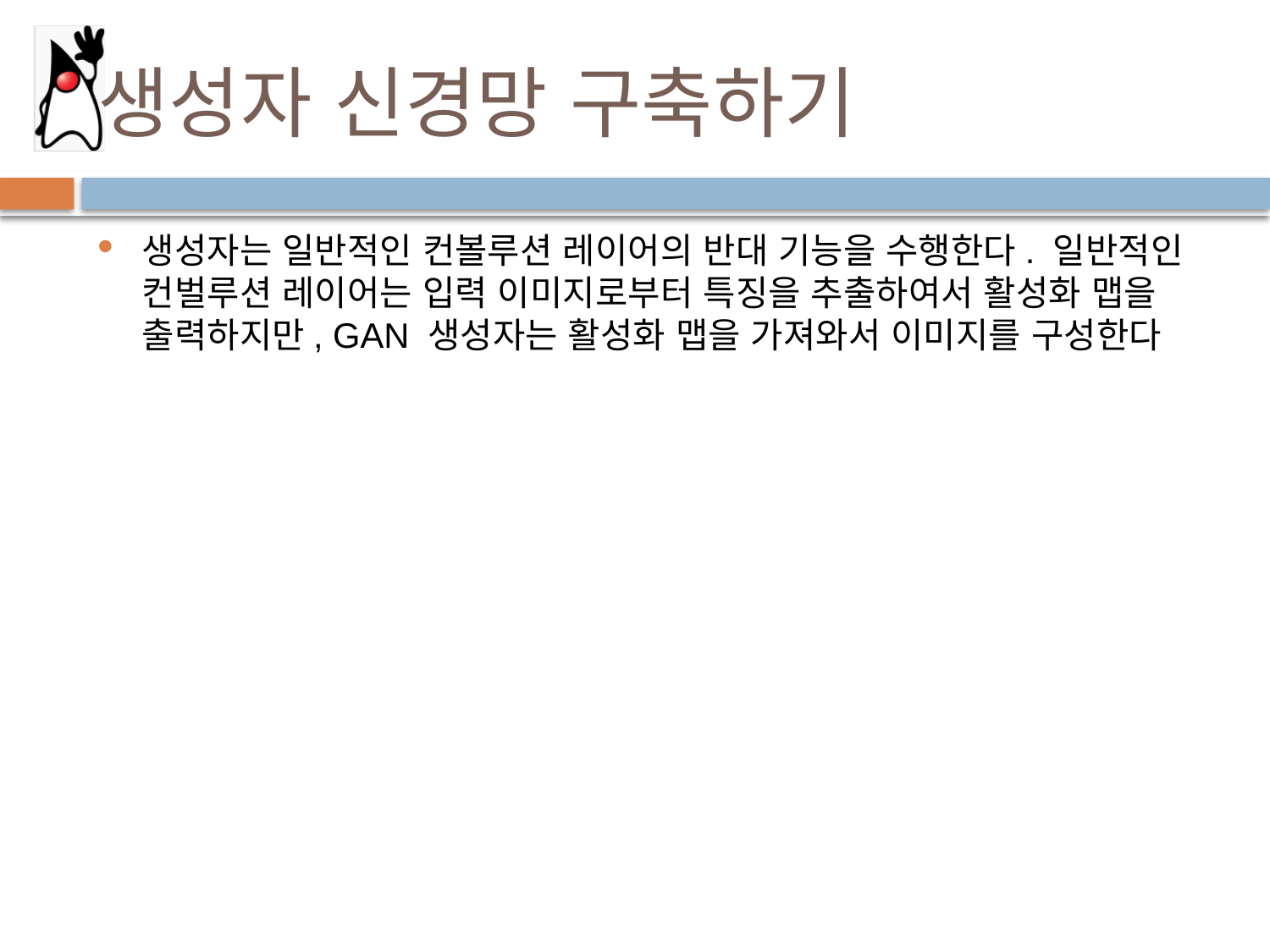

# 생성자 신경망 구축하기
생성자는 일반적인 컨볼루션 레이어의 반대 기능을 수행한다. 일반적인 컨벌루션 레이어는 입력 이미지로부터 특징을 추출하여서 활성화 맵을 출력하지만, GAN 생성자는 활성화 맵을 가져와서 이미지를 구성한다